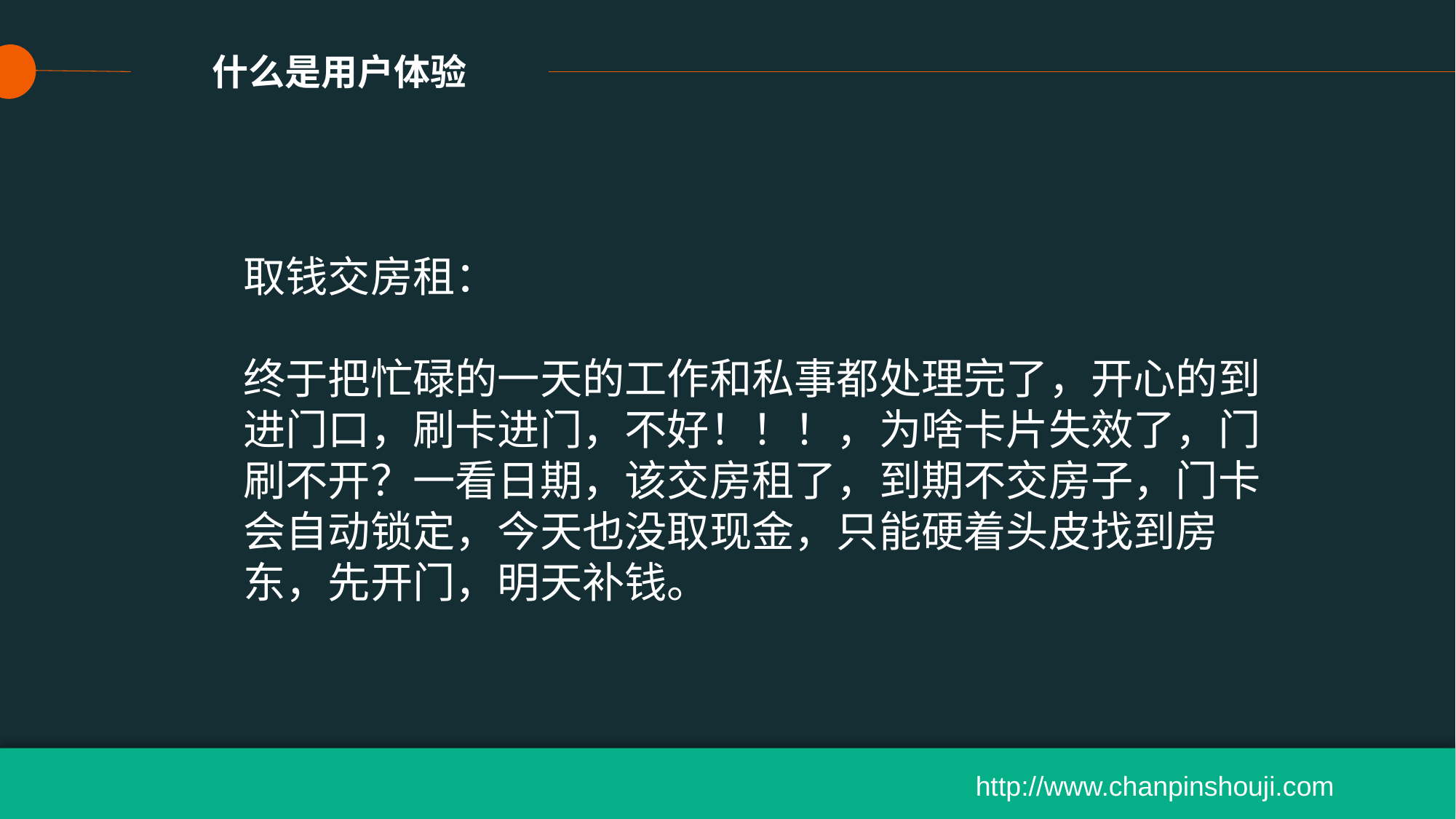

什么是用户体验
取钱交房租：

终于把忙碌的一天的工作和私事都处理完了，开心的到进门口，刷卡进门，不好！！！，为啥卡片失效了，门刷不开？一看日期，该交房租了，到期不交房子，门卡会自动锁定，今天也没取现金，只能硬着头皮找到房东，先开门，明天补钱。